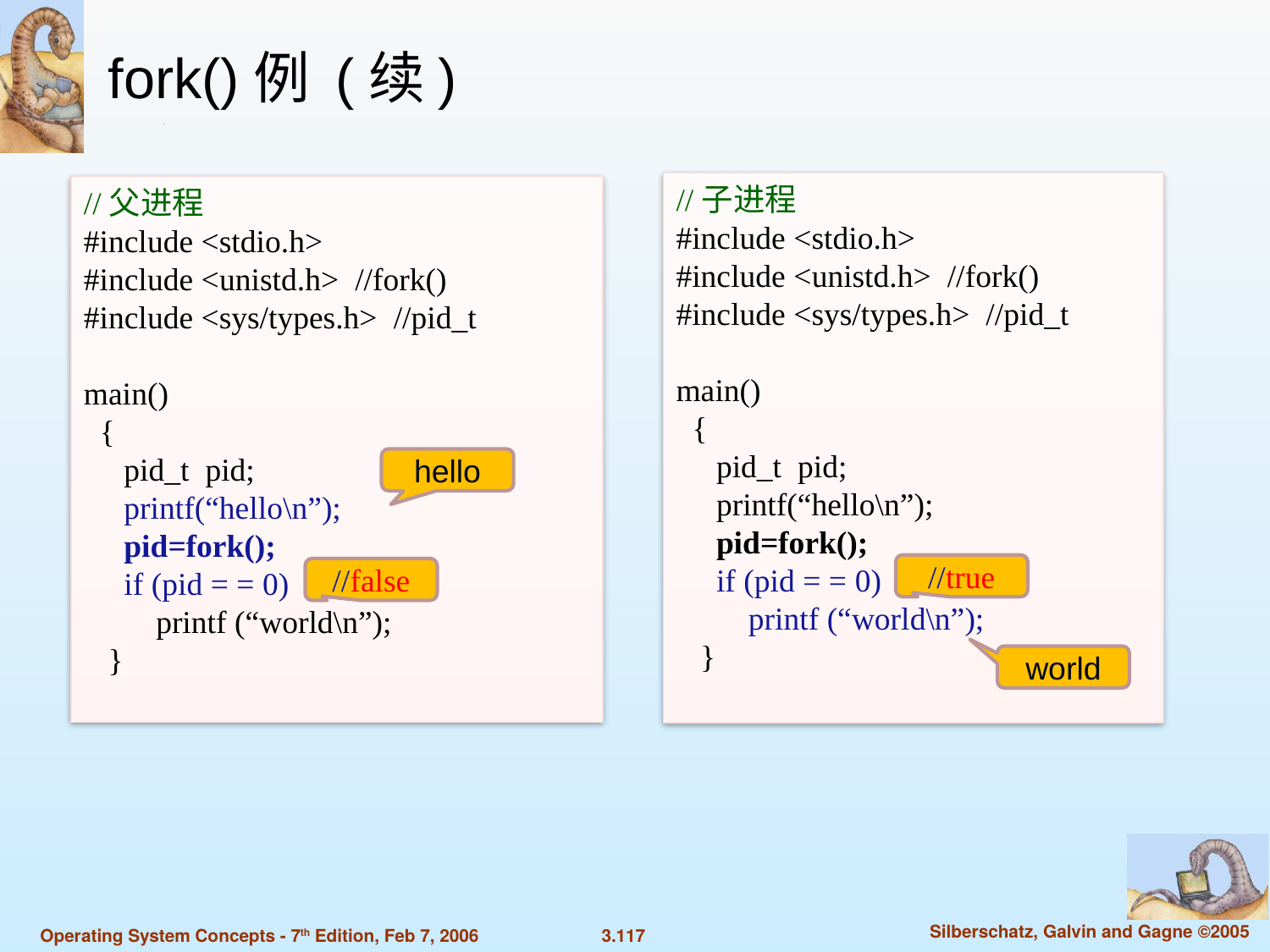

fork()例 (续)
//子进程
#include <stdio.h>
#include <unistd.h>  //fork()
#include <sys/types.h>  //pid_t

main()
  {
     pid_t  pid;
     printf(“hello\n”);
     pid=fork();
     if (pid = = 0)
         printf (“world\n”);
   }

//父进程
#include <stdio.h>
#include <unistd.h>  //fork()
#include <sys/types.h>  //pid_t

main()
  {
     pid_t  pid;
     printf(“hello\n”);
     pid=fork();
     if (pid = = 0)
         printf (“world\n”);
   }

hello
//true
//false
world